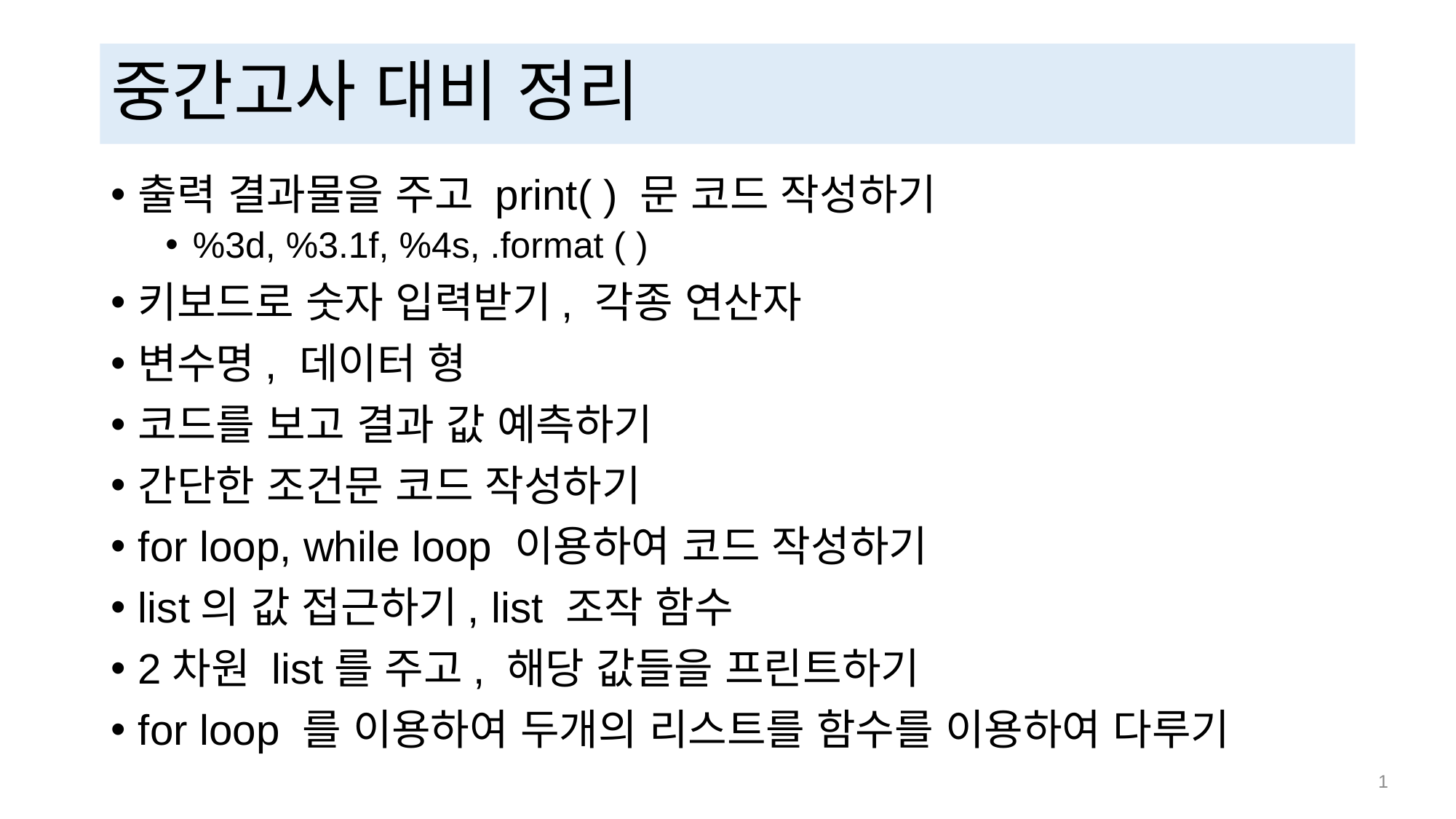

# 중간고사 대비 정리
출력 결과물을 주고 print( ) 문 코드 작성하기
%3d, %3.1f, %4s, .format ( )
키보드로 숫자 입력받기, 각종 연산자
변수명, 데이터 형
코드를 보고 결과 값 예측하기
간단한 조건문 코드 작성하기
for loop, while loop 이용하여 코드 작성하기
list의 값 접근하기, list 조작 함수
2차원 list를 주고, 해당 값들을 프린트하기
for loop 를 이용하여 두개의 리스트를 함수를 이용하여 다루기

 1